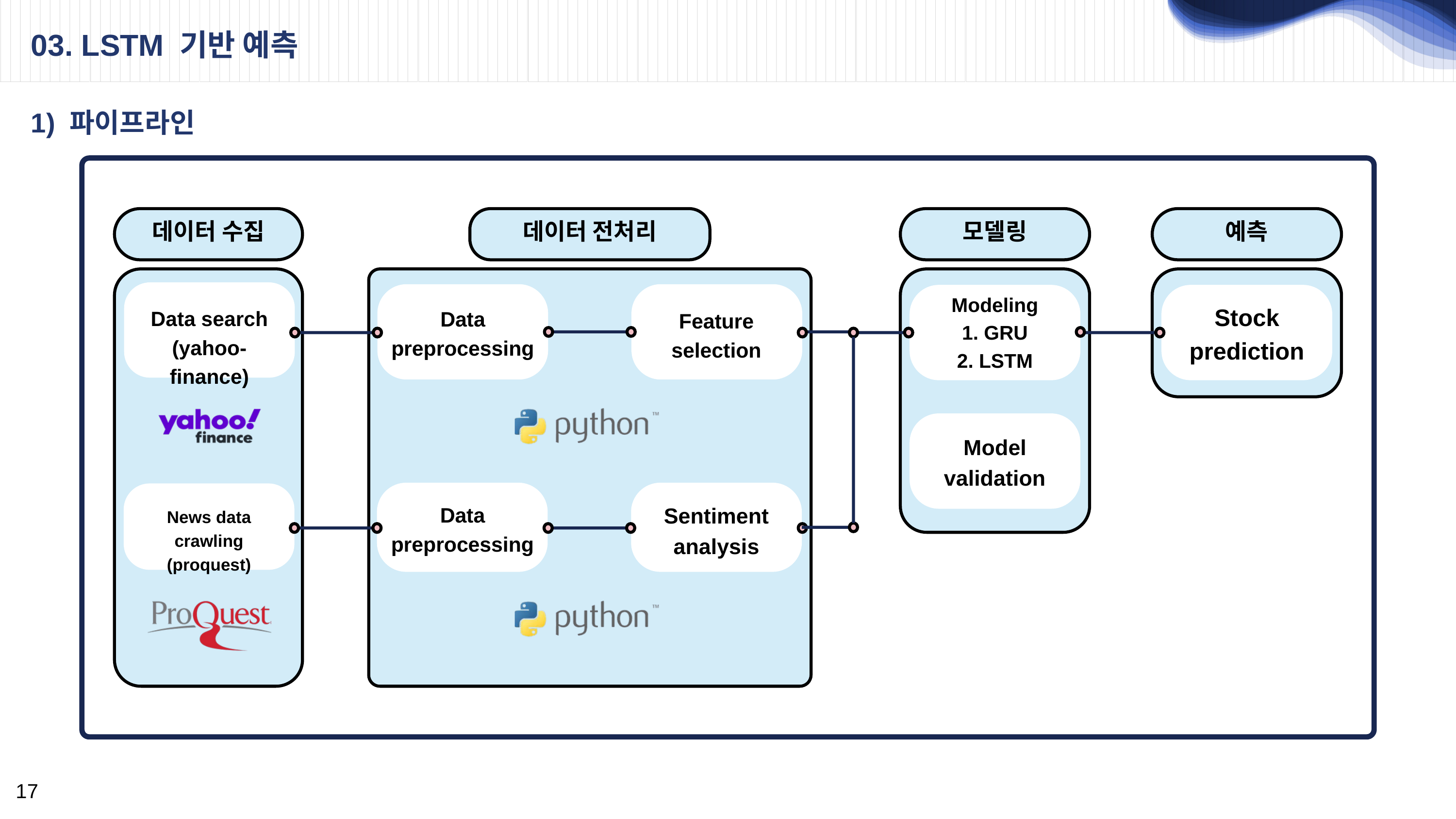

03. LSTM 기반 예측
1) 파이프라인

데이터 수집

데이터 전처리

모델링

예측

Data search
(yahoo-finance)

Modeling
1. GRU
2. LSTM
Stock
prediction
Data
preprocessing
Feature
selection

Model
validation

News data crawling
(proquest)
Data
preprocessing
Sentiment
analysis

17